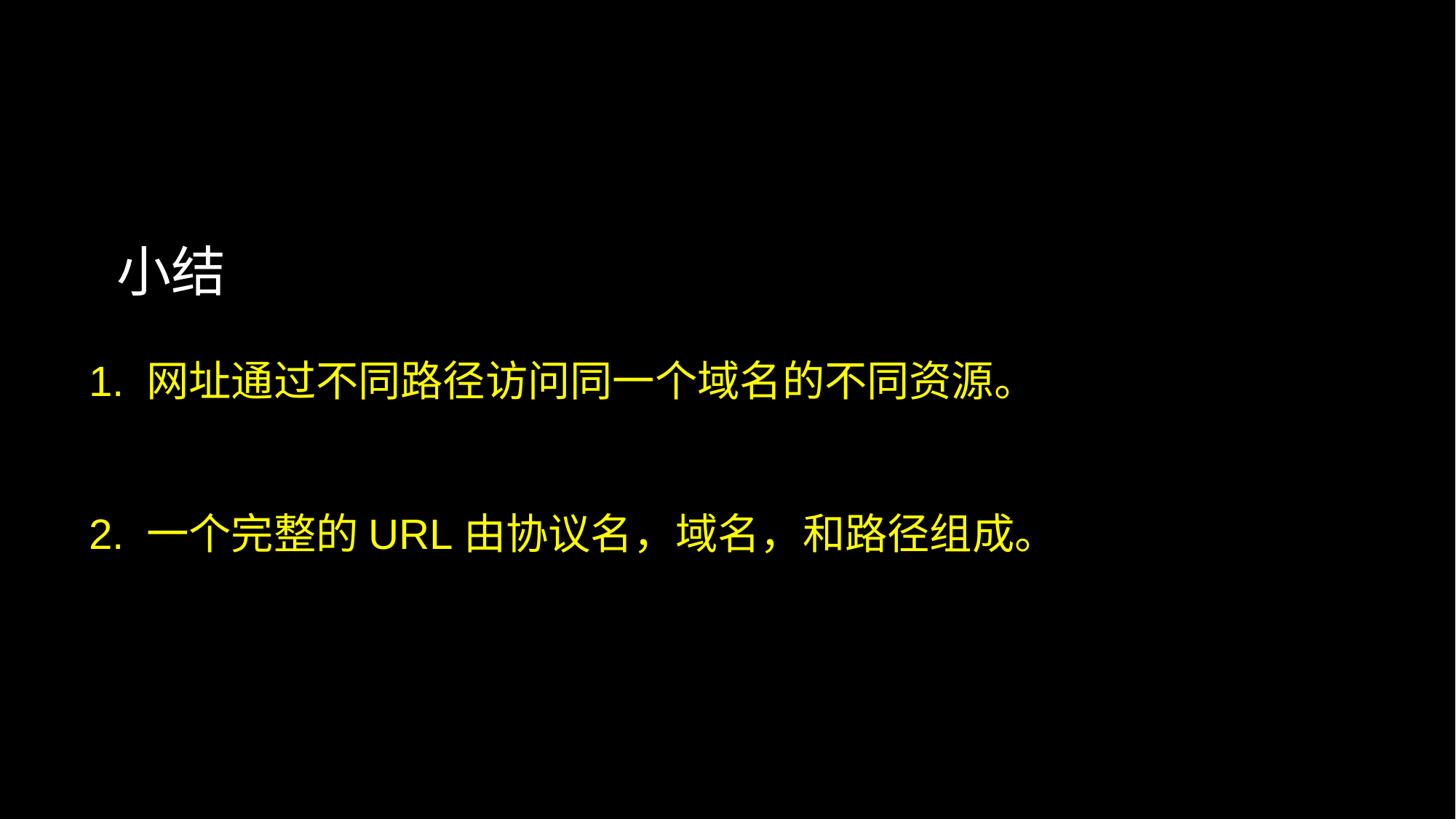

# 小结 1. 网址通过不同路径访问同一个域名的不同资源。 2. 一个完整的URL由协议名，域名，和路径组成。